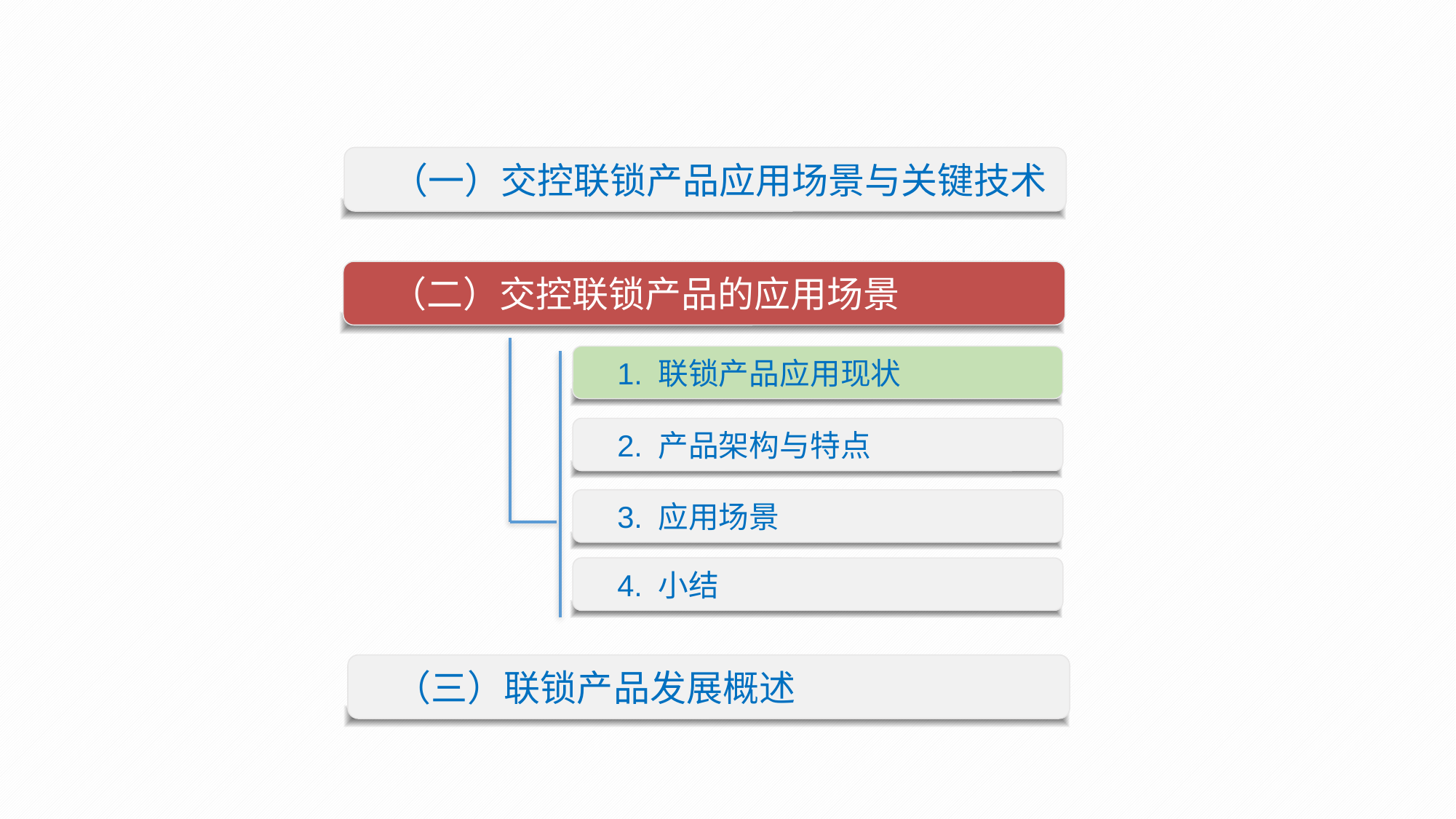

（一）交控联锁产品应用场景与关键技术

（二）交控联锁产品的应用场景

1. 联锁产品应用现状

2. 产品架构与特点

3. 应用场景

4. 小结

（三）联锁产品发展概述